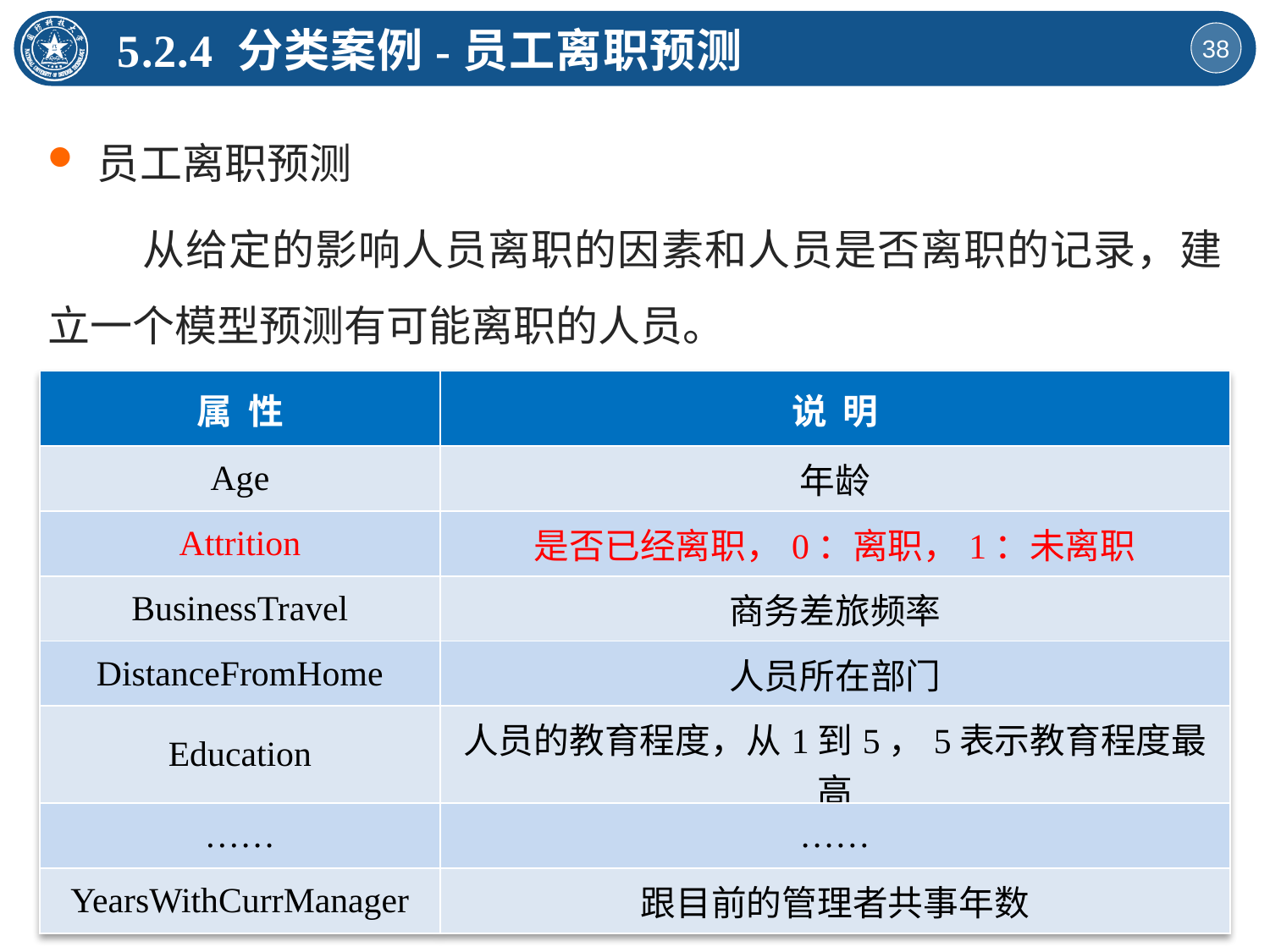

5.2.4 分类案例-员工离职预测
员工离职预测
        从给定的影响人员离职的因素和人员是否离职的记录，建立一个模型预测有可能离职的人员。
| 属 性 | 说 明 |
| --- | --- |
| Age | 年龄 |
| Attrition | 是否已经离职，0：离职，1：未离职 |
| BusinessTravel | 商务差旅频率 |
| DistanceFromHome | 人员所在部门 |
| Education | 人员的教育程度，从1到5，5表示教育程度最高 |
| …… | …… |
| YearsWithCurrManager | 跟目前的管理者共事年数 |